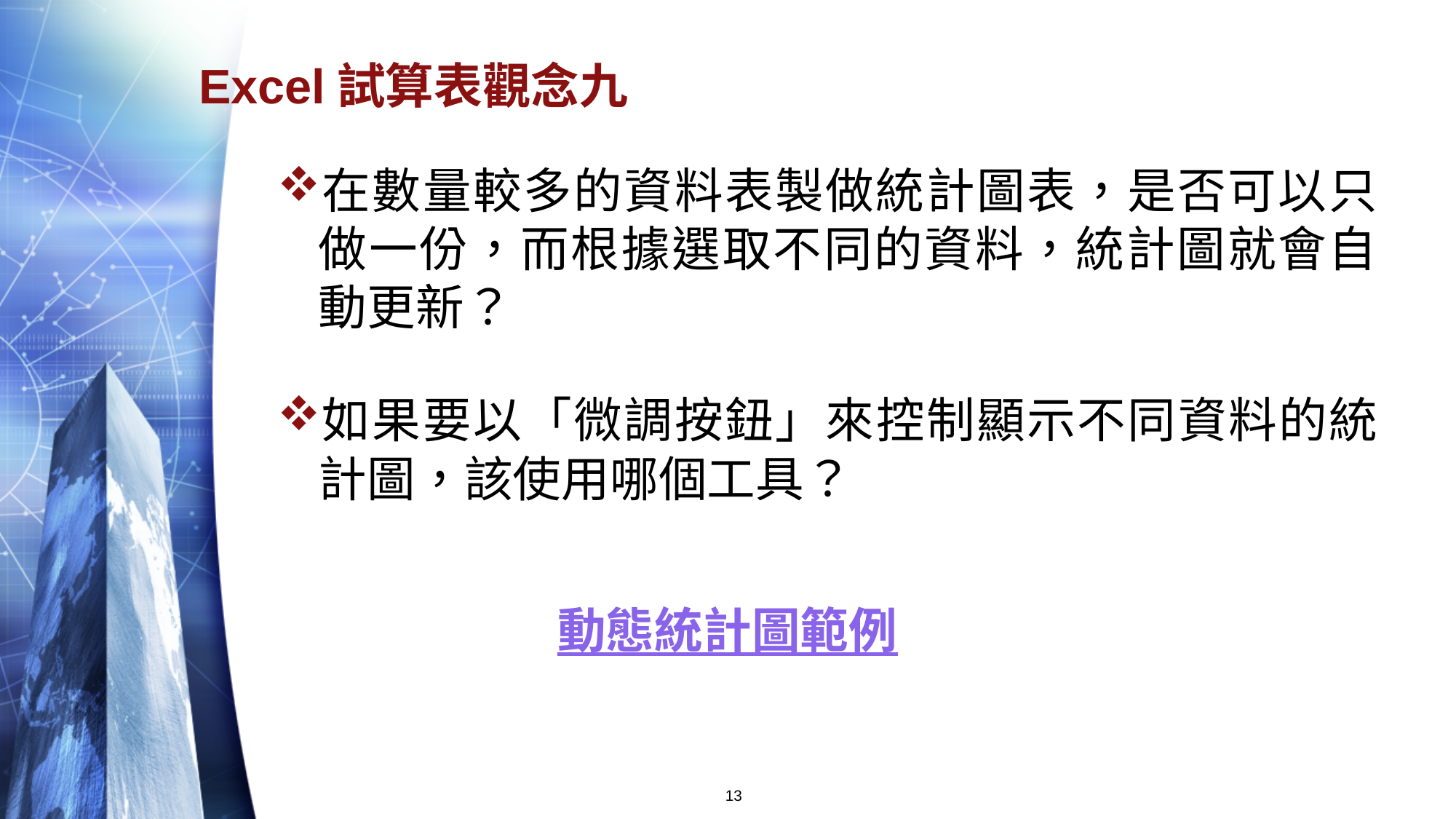

# Excel試算表觀念九
在數量較多的資料表製做統計圖表，是否可以只做一份，而根據選取不同的資料，統計圖就會自動更新？
如果要以「微調按鈕」來控制顯示不同資料的統計圖，該使用哪個工具？
動態統計圖範例
13